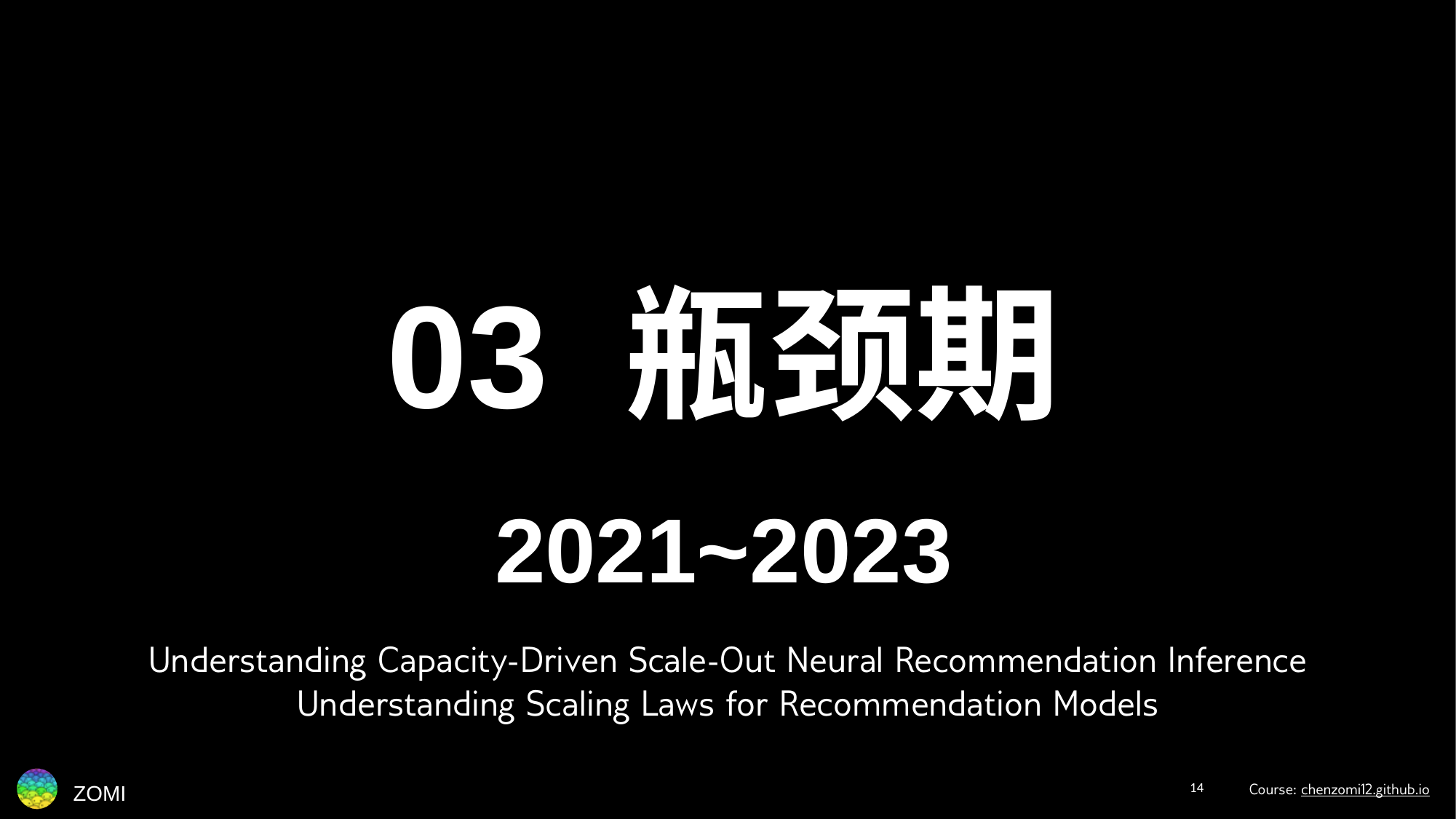

03 瓶颈期
2021~2023
Understanding Capacity-Driven Scale-Out Neural Recommendation Inference
Understanding Scaling Laws for Recommendation Models